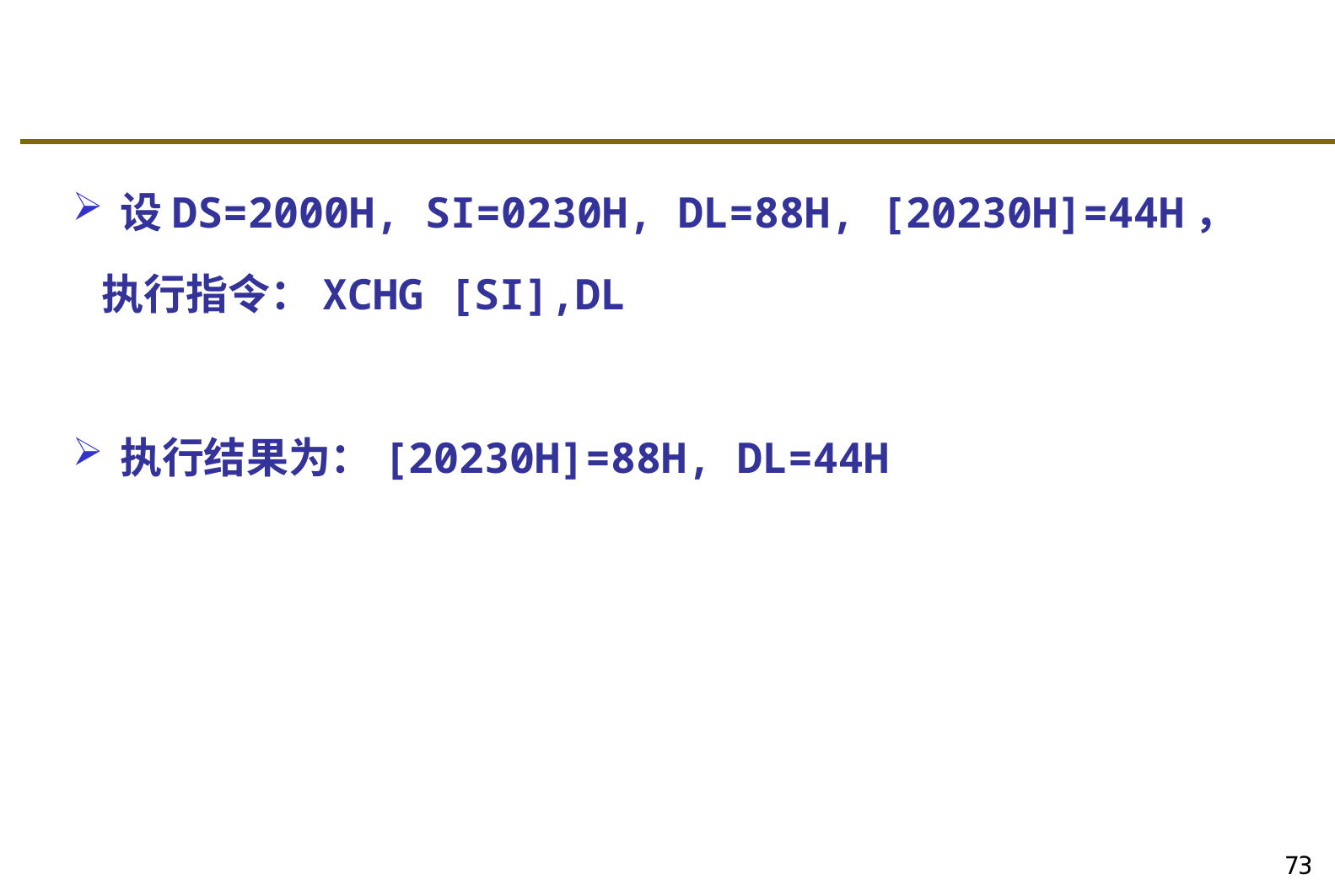

#
设DS=2000H, SI=0230H, DL=88H, [20230H]=44H，
  执行指令：XCHG [SI],DL

执行结果为：[20230H]=88H, DL=44H
73